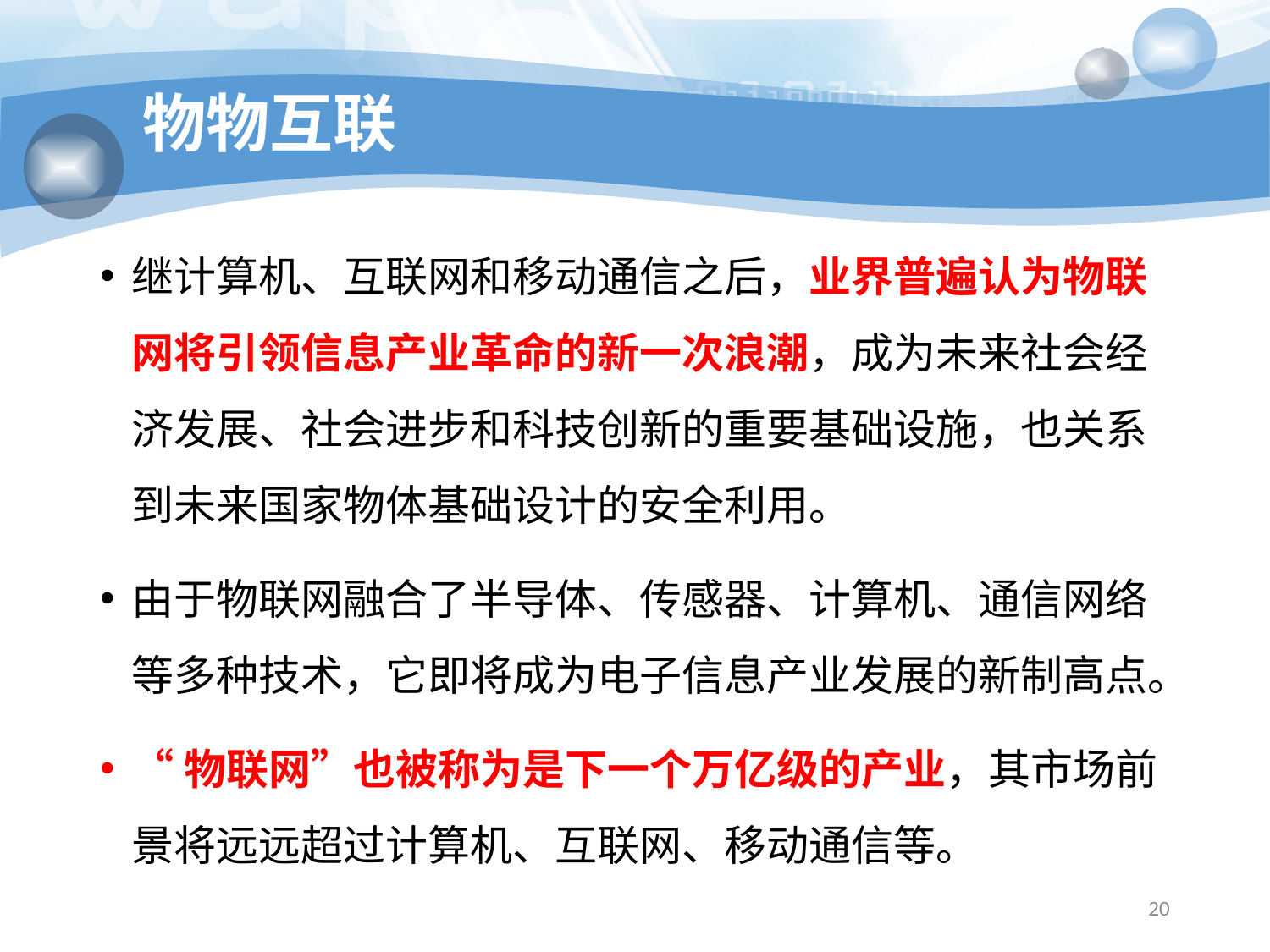

# 物物互联
继计算机、互联网和移动通信之后，业界普遍认为物联网将引领信息产业革命的新一次浪潮，成为未来社会经济发展、社会进步和科技创新的重要基础设施，也关系到未来国家物体基础设计的安全利用。
由于物联网融合了半导体、传感器、计算机、通信网络等多种技术，它即将成为电子信息产业发展的新制高点。
“物联网”也被称为是下一个万亿级的产业，其市场前景将远远超过计算机、互联网、移动通信等。
20